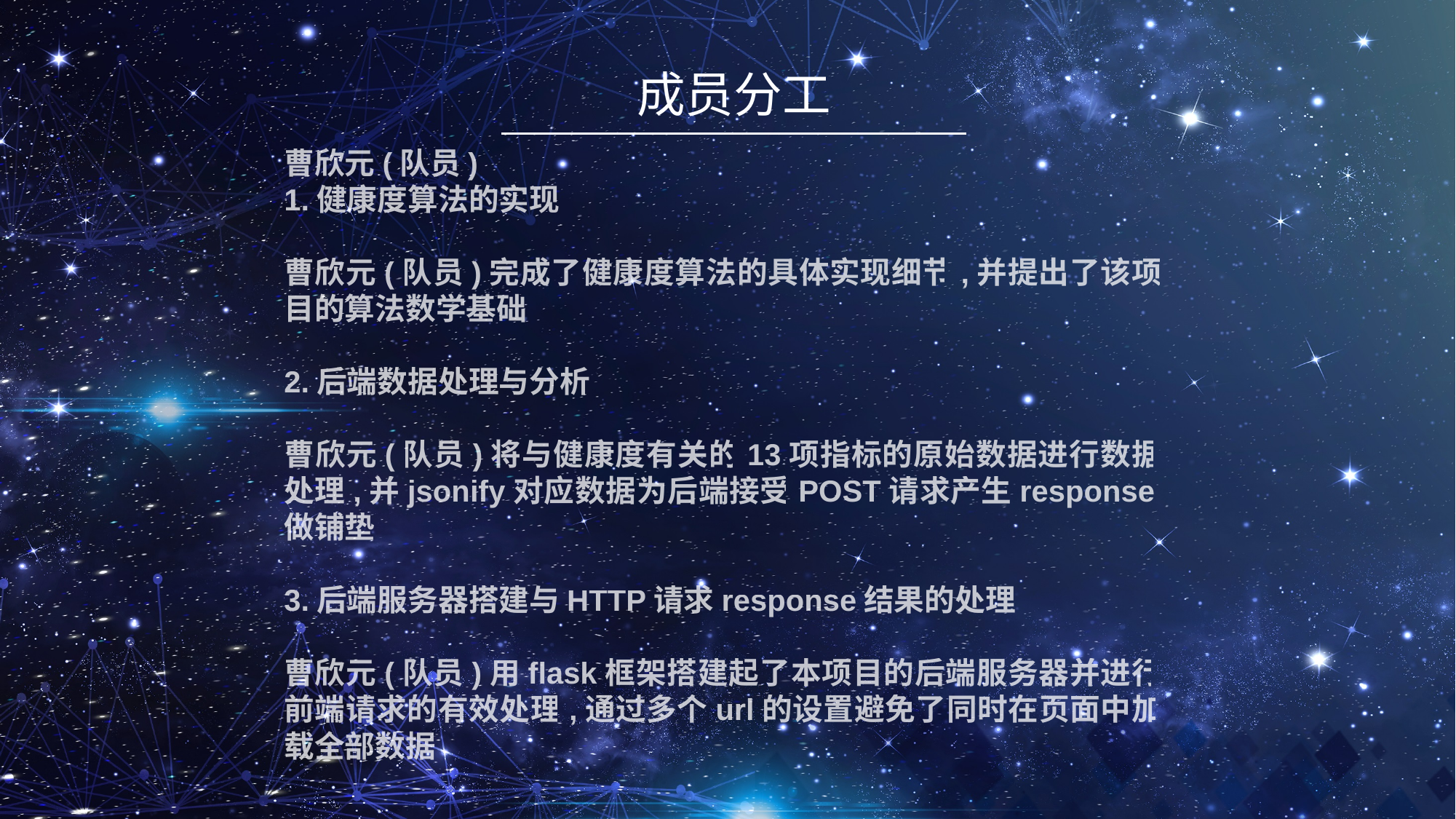

成员分工
曹欣元(队员)
1.健康度算法的实现

曹欣元(队员)完成了健康度算法的具体实现细节,并提出了该项目的算法数学基础

2.后端数据处理与分析

曹欣元(队员)将与健康度有关的13项指标的原始数据进行数据处理,并jsonify对应数据为后端接受POST请求产生response做铺垫

3.后端服务器搭建与HTTP请求response结果的处理

曹欣元(队员)用flask框架搭建起了本项目的后端服务器并进行前端请求的有效处理,通过多个url的设置避免了同时在页面中加载全部数据